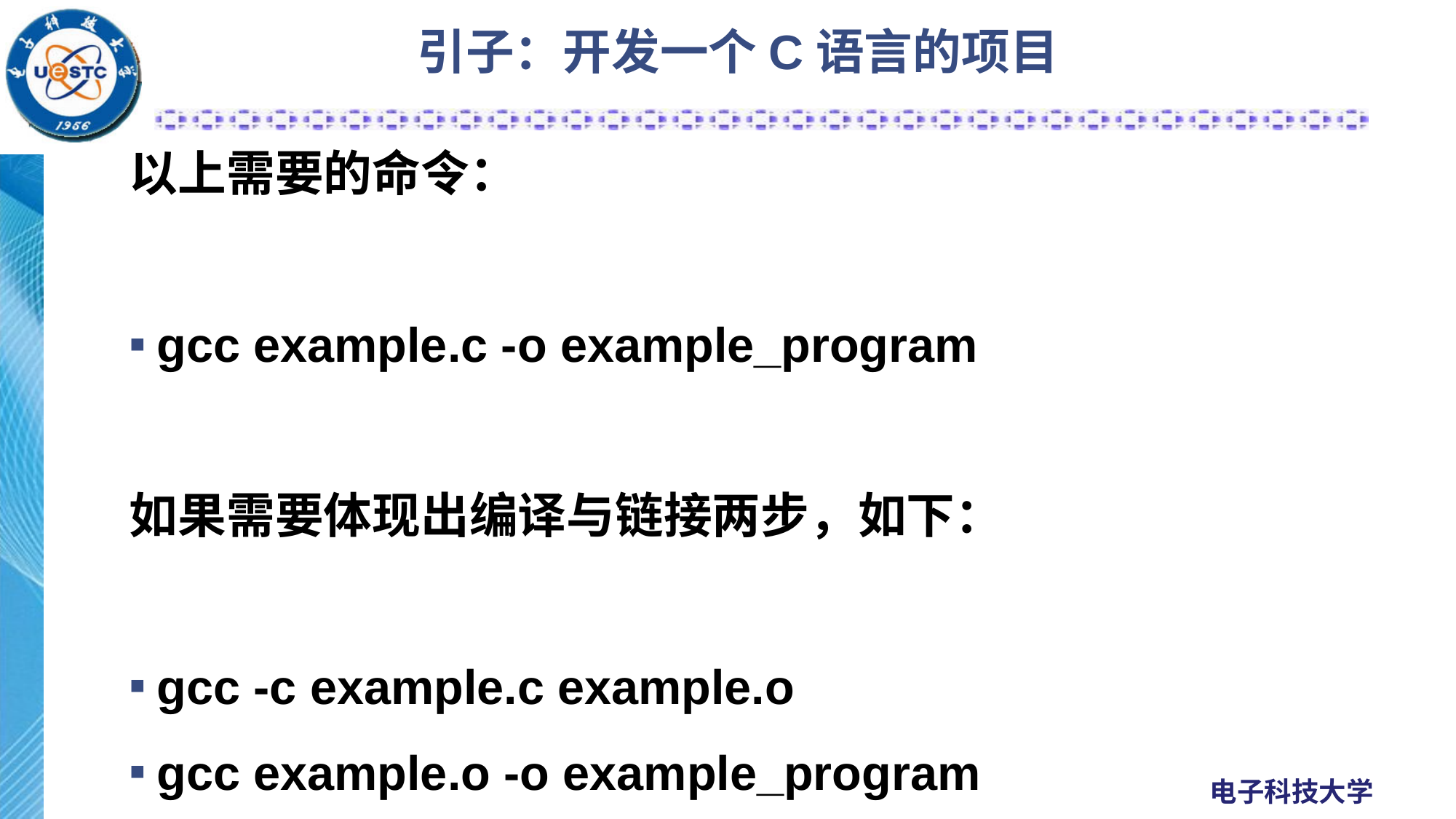

# 引子：开发一个C语言的项目
以上需要的命令：

gcc example.c -o example_program

如果需要体现出编译与链接两步，如下：

gcc -c example.c example.o
gcc example.o -o example_program